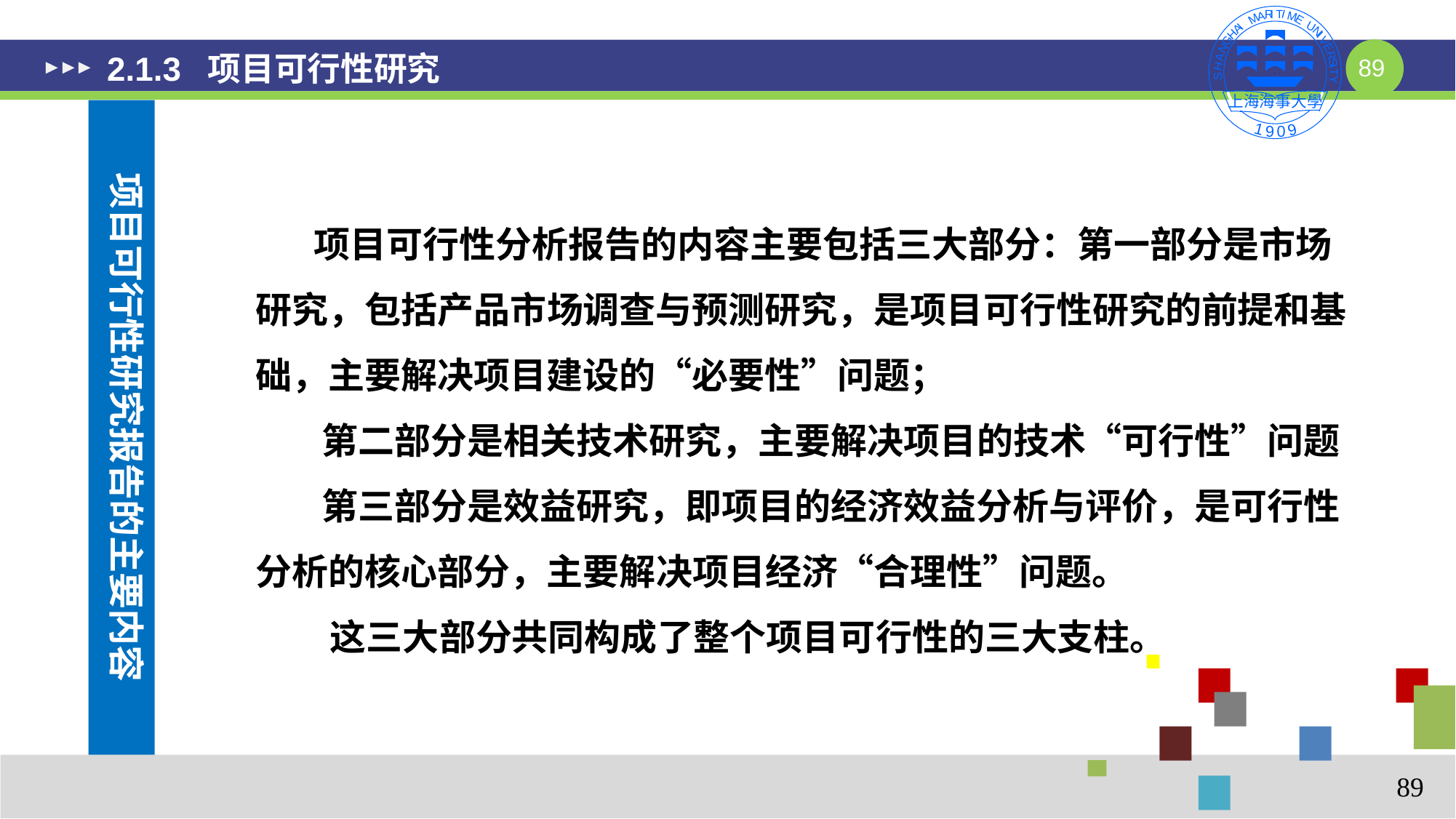

# 2.1.3  项目可行性研究
项目可行性研究报告的主要内容
      项目可行性分析报告的内容主要包括三大部分：第一部分是市场研究，包括产品市场调查与预测研究，是项目可行性研究的前提和基础，主要解决项目建设的“必要性”问题；
       第二部分是相关技术研究，主要解决项目的技术“可行性”问题
       第三部分是效益研究，即项目的经济效益分析与评价，是可行性分析的核心部分，主要解决项目经济“合理性”问题。
        这三大部分共同构成了整个项目可行性的三大支柱。

89
89